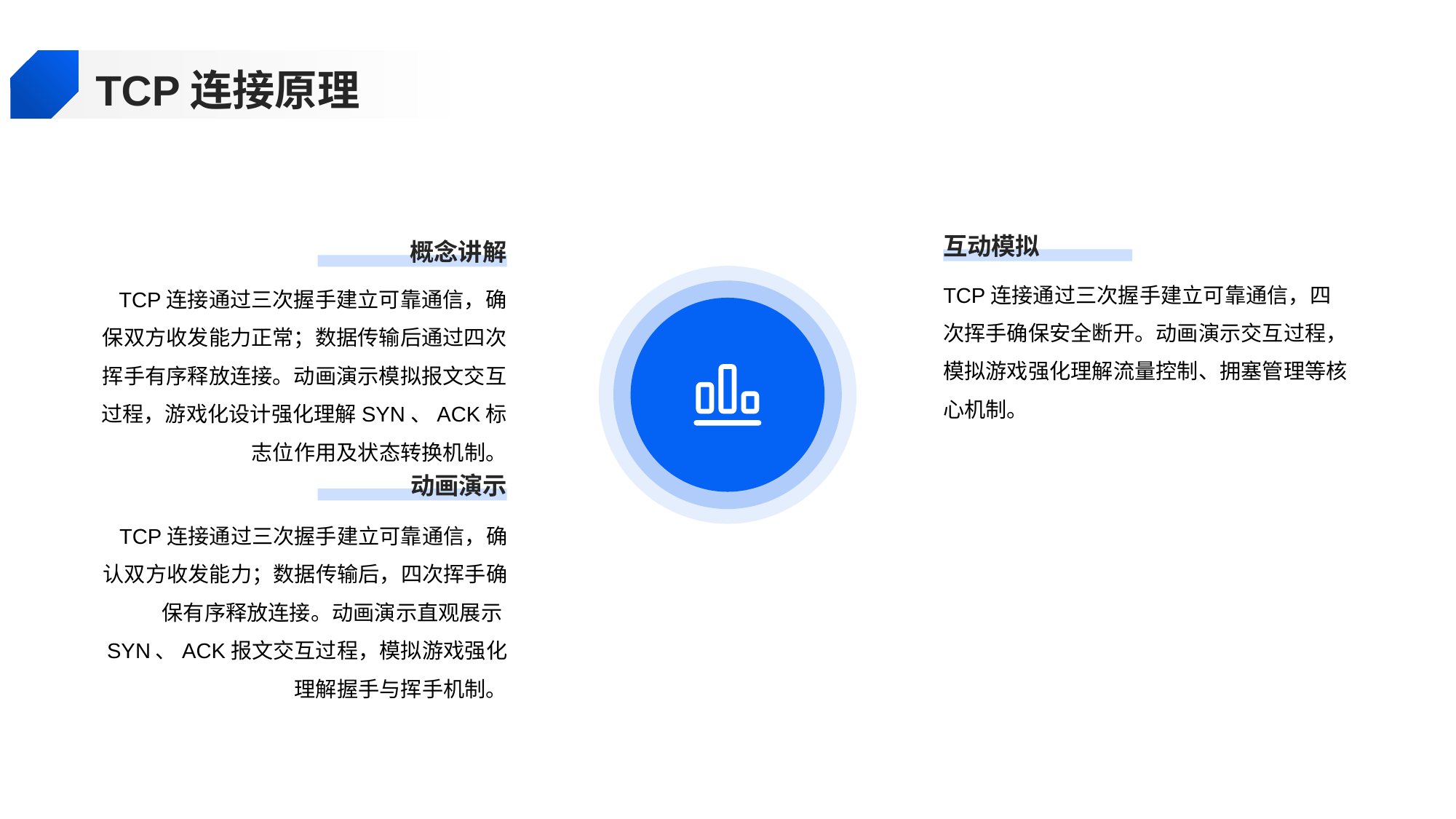

TCP连接原理
互动模拟
概念讲解

TCP连接通过三次握手建立可靠通信，四次挥手确保安全断开。动画演示交互过程，模拟游戏强化理解流量控制、拥塞管理等核心机制。
TCP连接通过三次握手建立可靠通信，确保双方收发能力正常；数据传输后通过四次挥手有序释放连接。动画演示模拟报文交互过程，游戏化设计强化理解SYN、ACK标志位作用及状态转换机制。

动画演示

TCP连接通过三次握手建立可靠通信，确认双方收发能力；数据传输后，四次挥手确保有序释放连接。动画演示直观展示SYN、ACK报文交互过程，模拟游戏强化理解握手与挥手机制。